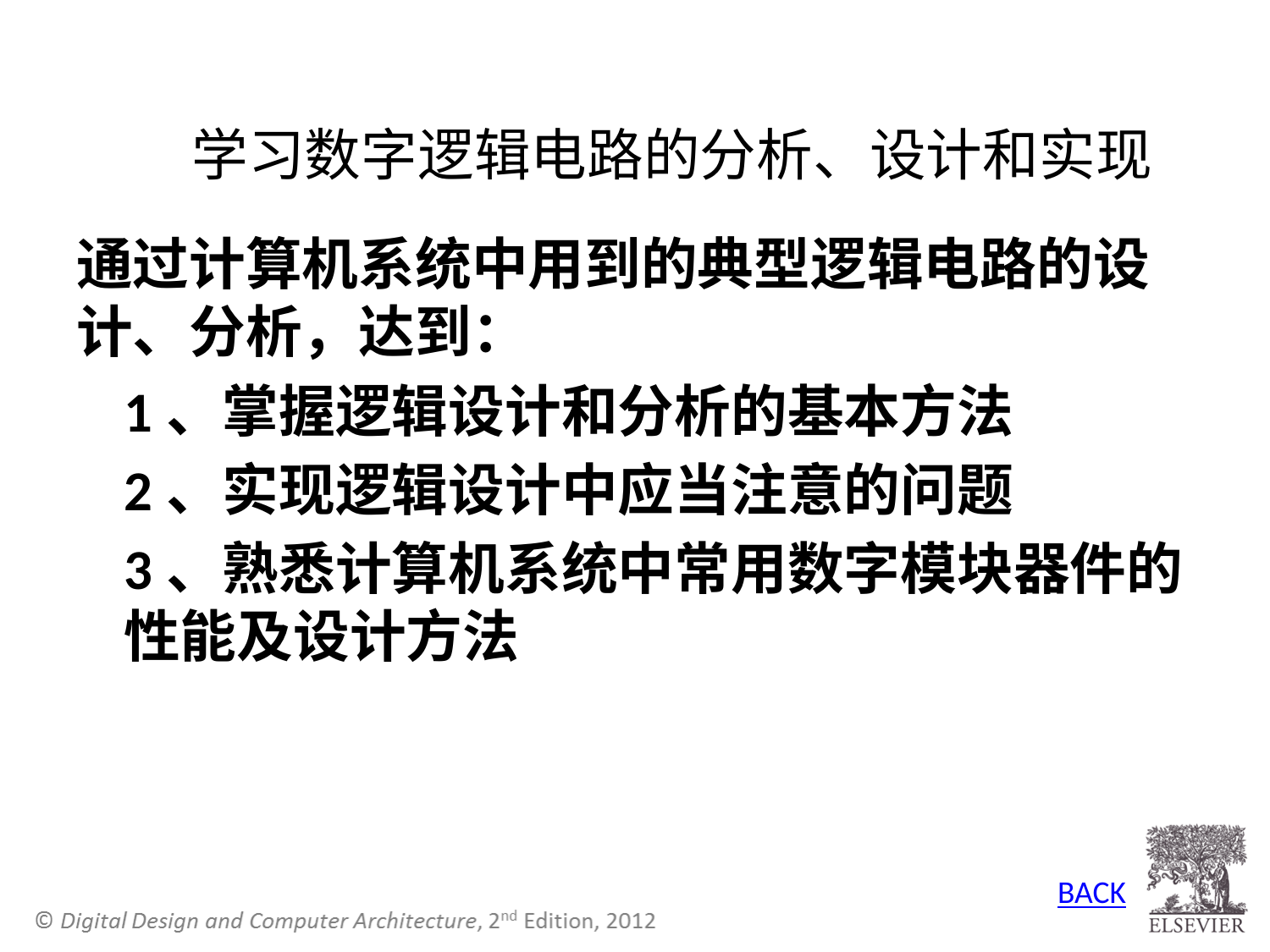

# 学习数字逻辑电路的分析、设计和实现
通过计算机系统中用到的典型逻辑电路的设计、分析，达到：
	1、掌握逻辑设计和分析的基本方法
	2、实现逻辑设计中应当注意的问题
	3、熟悉计算机系统中常用数字模块器件的性能及设计方法
BACK